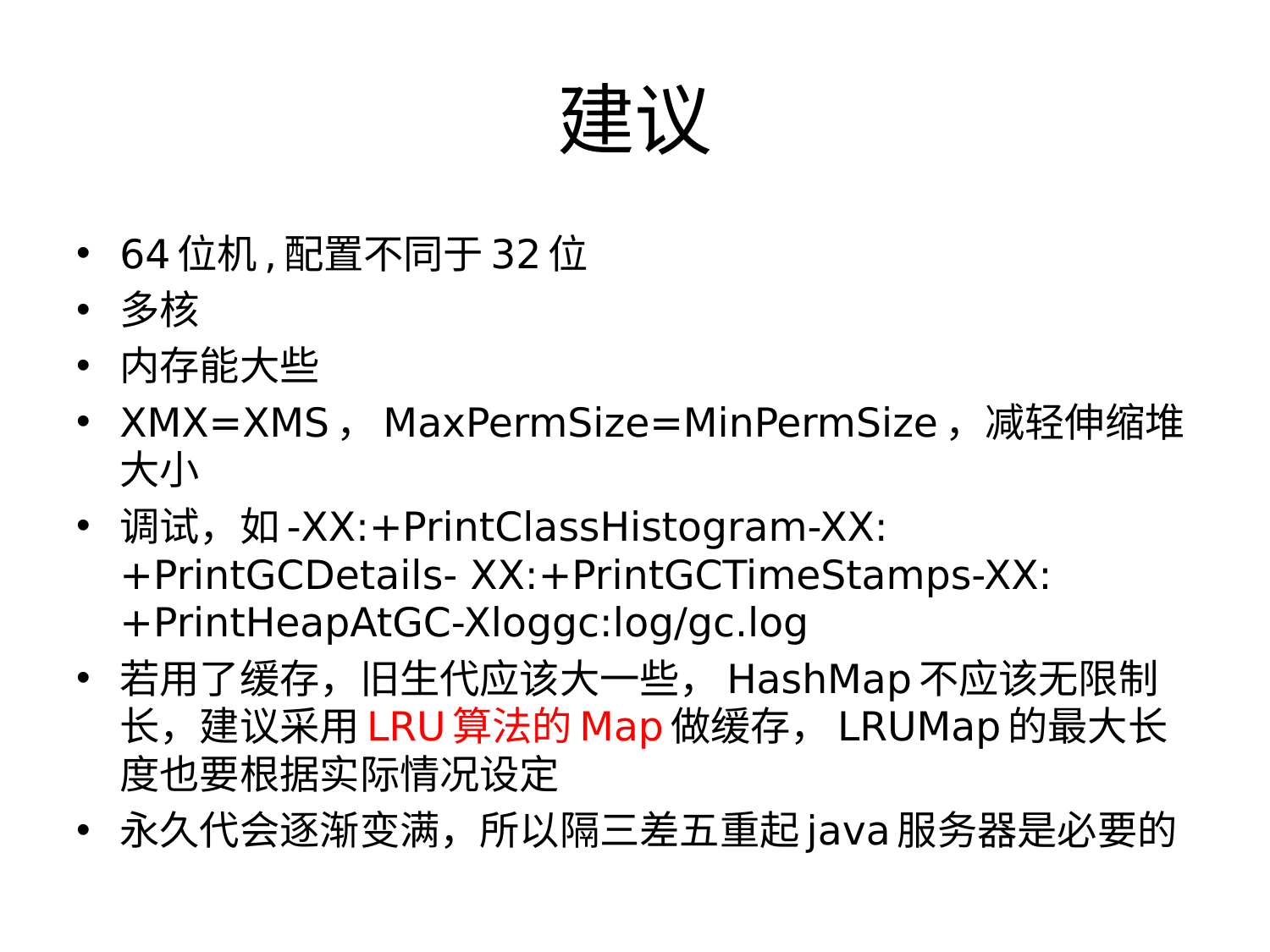

# 建议
64位机,配置不同于32位
多核
内存能大些
XMX=XMS，MaxPermSize=MinPermSize，减轻伸缩堆大小
调试，如-XX:+PrintClassHistogram-XX:+PrintGCDetails- XX:+PrintGCTimeStamps-XX:+PrintHeapAtGC-Xloggc:log/gc.log
若用了缓存，旧生代应该大一些，HashMap不应该无限制长，建议采用LRU算法的Map做缓存，LRUMap的最大长度也要根据实际情况设定
永久代会逐渐变满，所以隔三差五重起java服务器是必要的